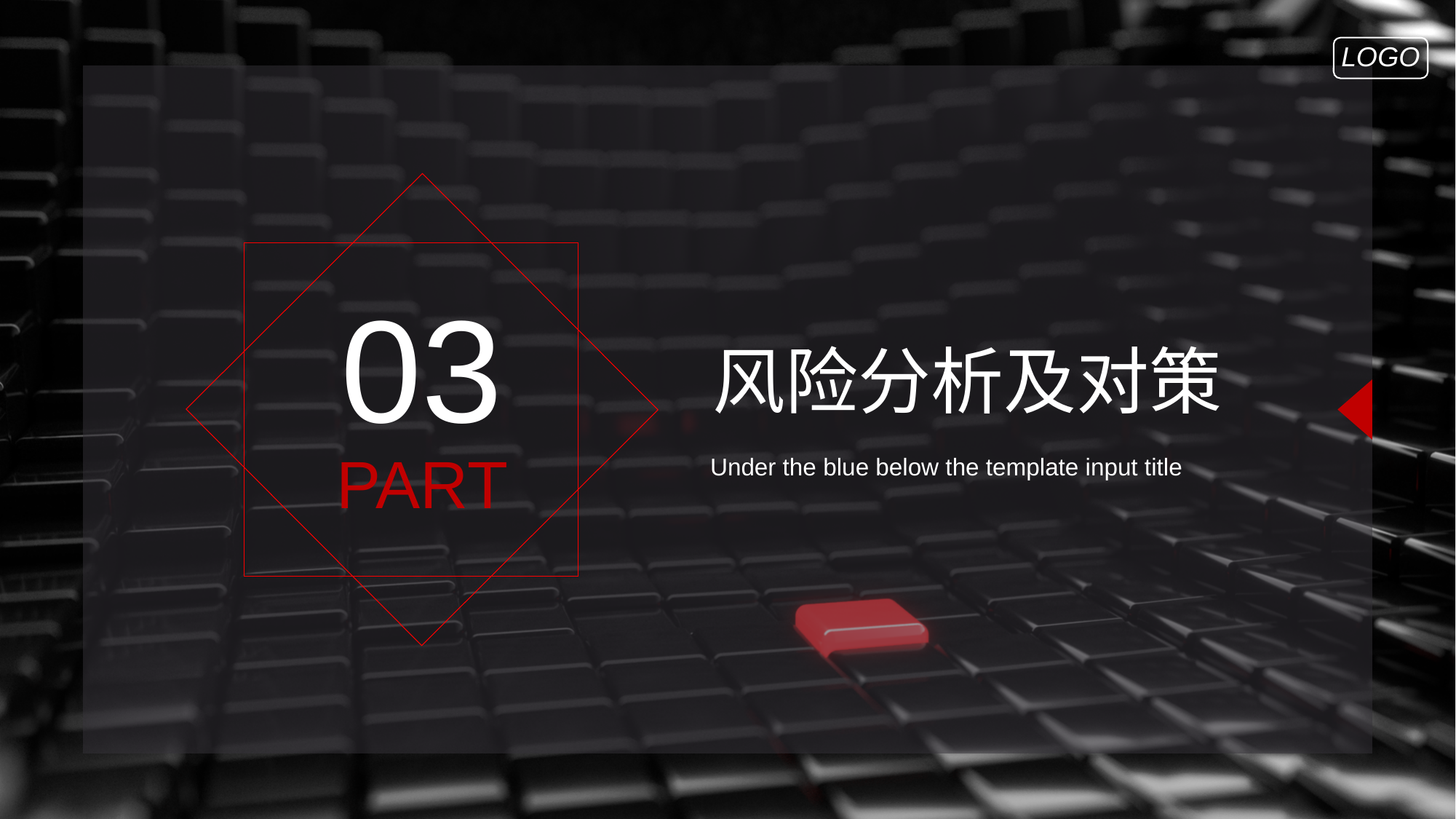

LOGO

03
风险分析及对策

PART
Under the blue below the template input title